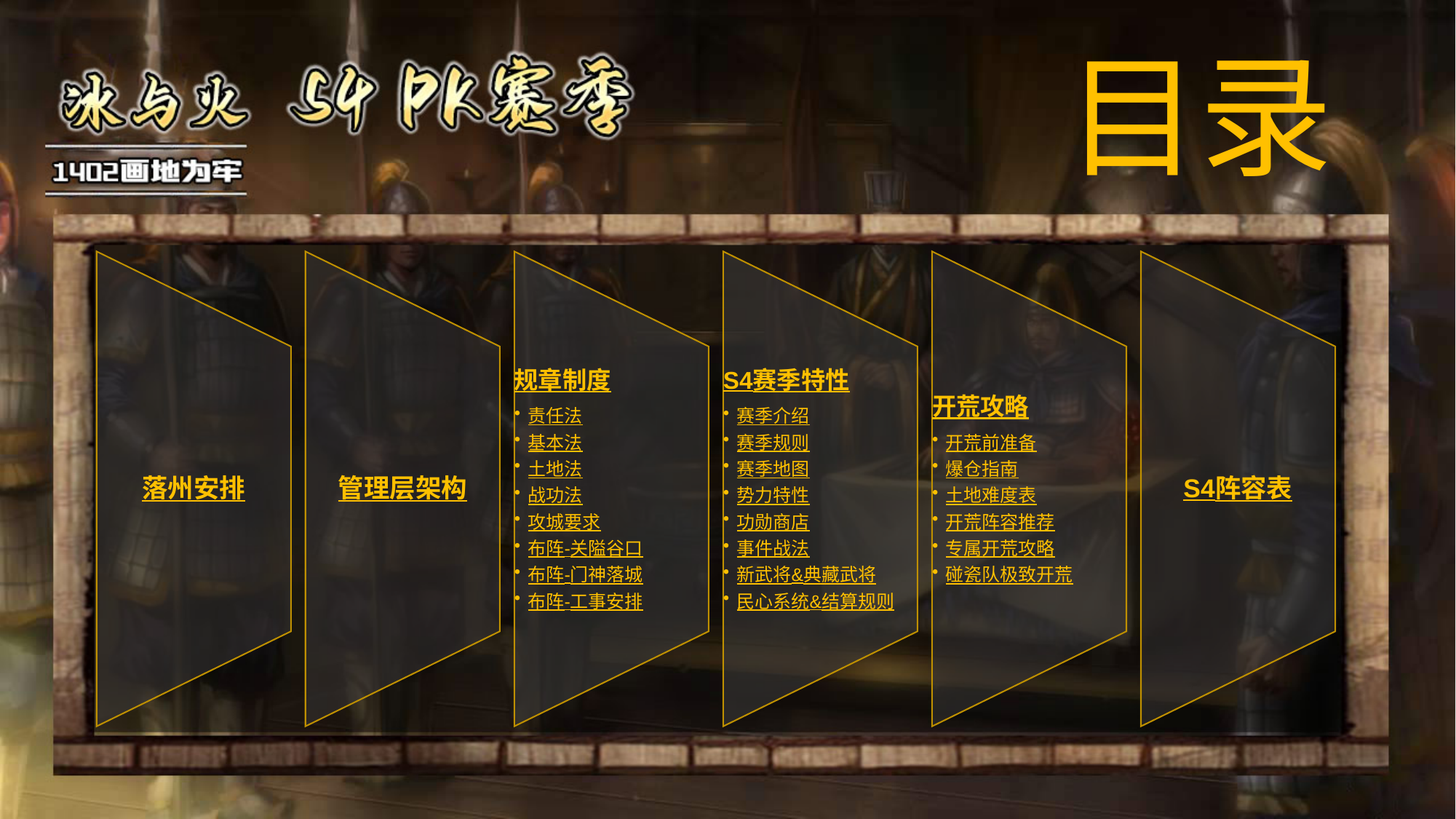

目录
落州安排
管理层架构
规章制度
责任法
基本法
土地法
战功法
攻城要求
布阵-关隘谷口
布阵-门神落城
布阵-工事安排
S4赛季特性
赛季介绍
赛季规则
赛季地图
势力特性
功勋商店
事件战法
新武将&典藏武将
民心系统&结算规则
开荒攻略
开荒前准备
爆仓指南
土地难度表
开荒阵容推荐
专属开荒攻略
碰瓷队极致开荒
S4阵容表